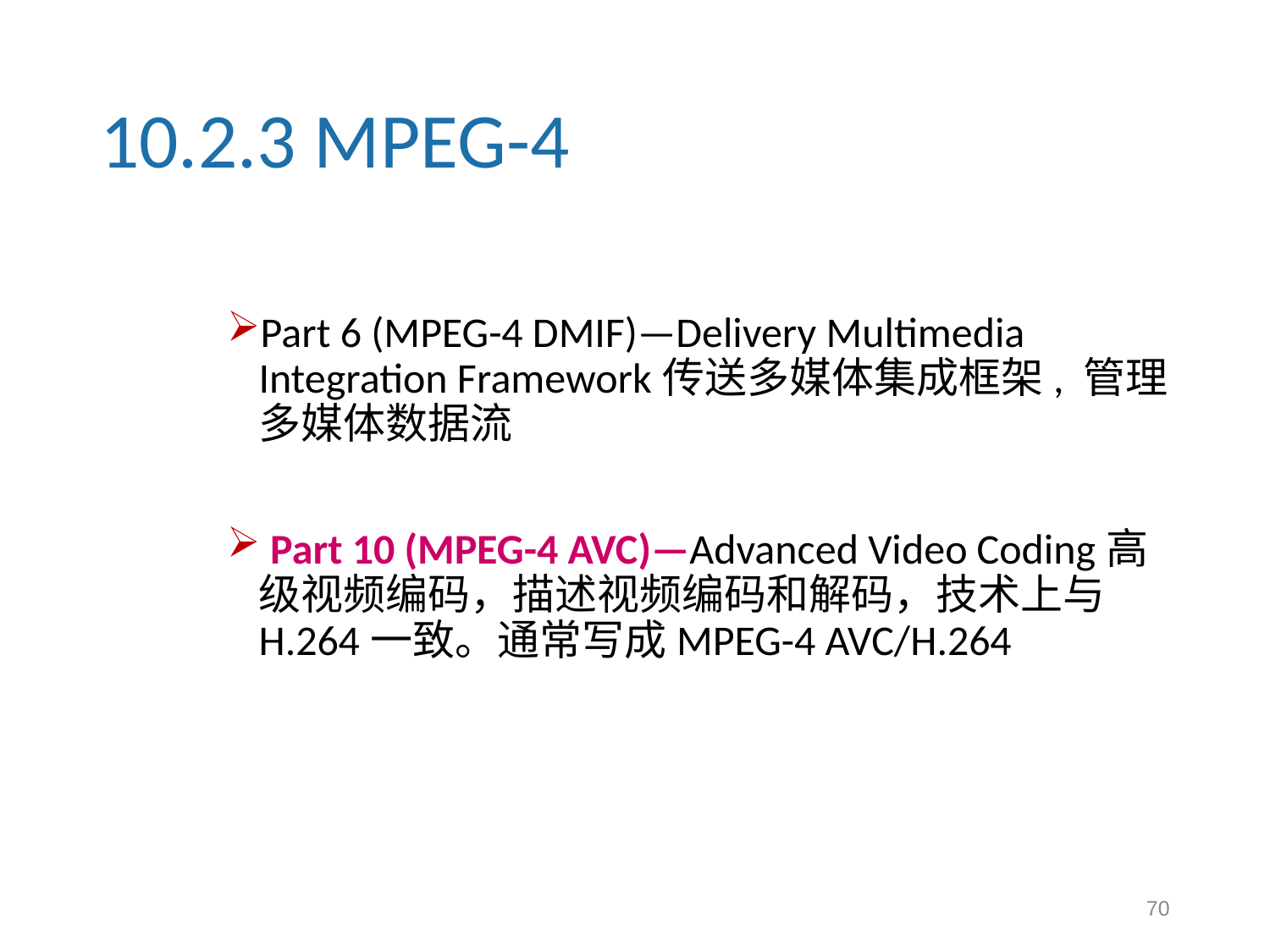

# 10.2.3 MPEG-4

Part 6 (MPEG-4 DMIF)—Delivery Multimedia Integration Framework传送多媒体集成框架, 管理多媒体数据流

 Part 10 (MPEG-4 AVC)—Advanced Video Coding高级视频编码，描述视频编码和解码，技术上与H.264一致。通常写成MPEG-4 AVC/H.264

70